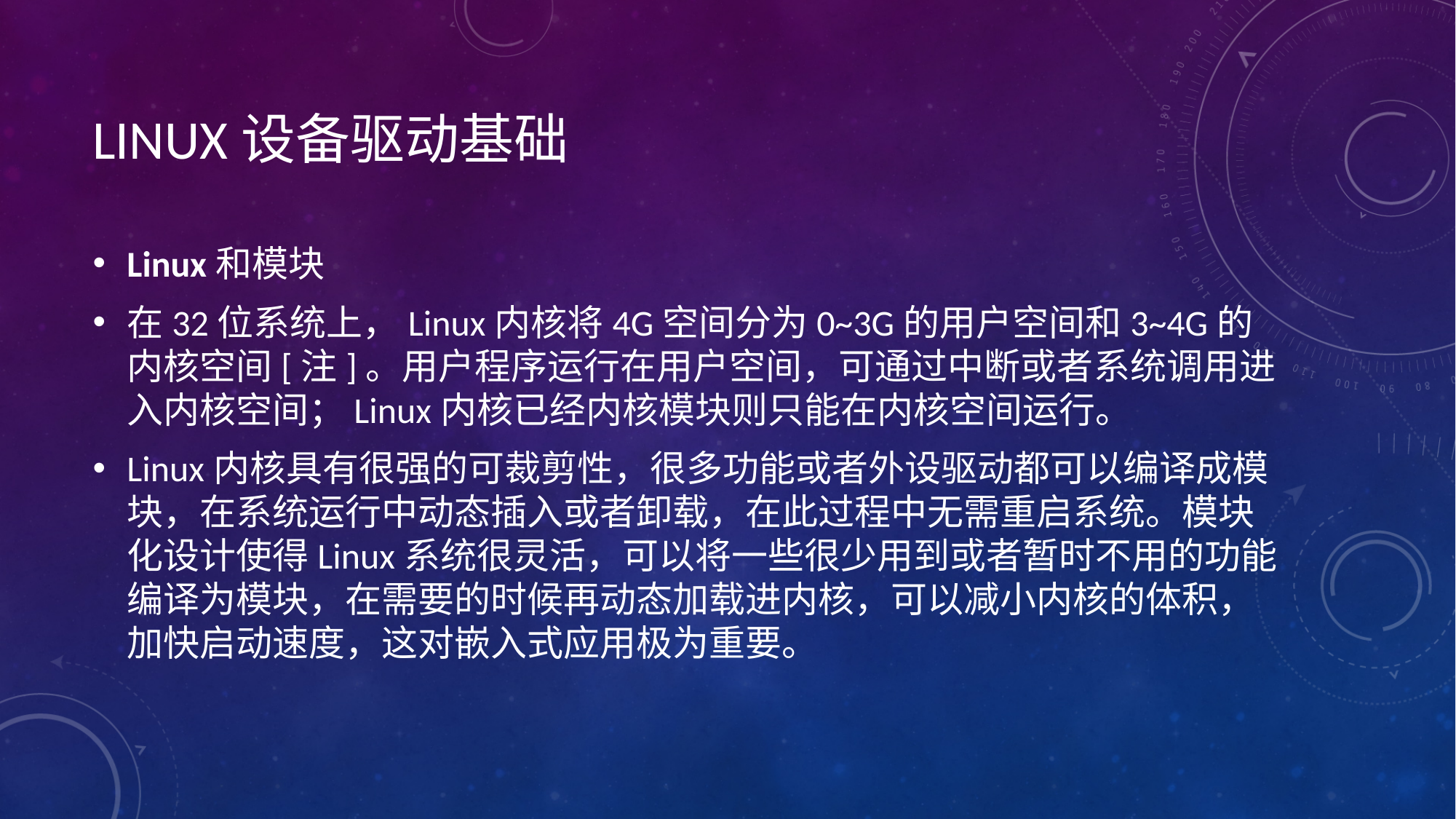

# Linux设备驱动基础
Linux和模块
在32位系统上，Linux内核将4G空间分为0~3G的用户空间和3~4G的内核空间[注]。用户程序运行在用户空间，可通过中断或者系统调用进入内核空间；Linux内核已经内核模块则只能在内核空间运行。
Linux内核具有很强的可裁剪性，很多功能或者外设驱动都可以编译成模块，在系统运行中动态插入或者卸载，在此过程中无需重启系统。模块化设计使得Linux系统很灵活，可以将一些很少用到或者暂时不用的功能编译为模块，在需要的时候再动态加载进内核，可以减小内核的体积，加快启动速度，这对嵌入式应用极为重要。